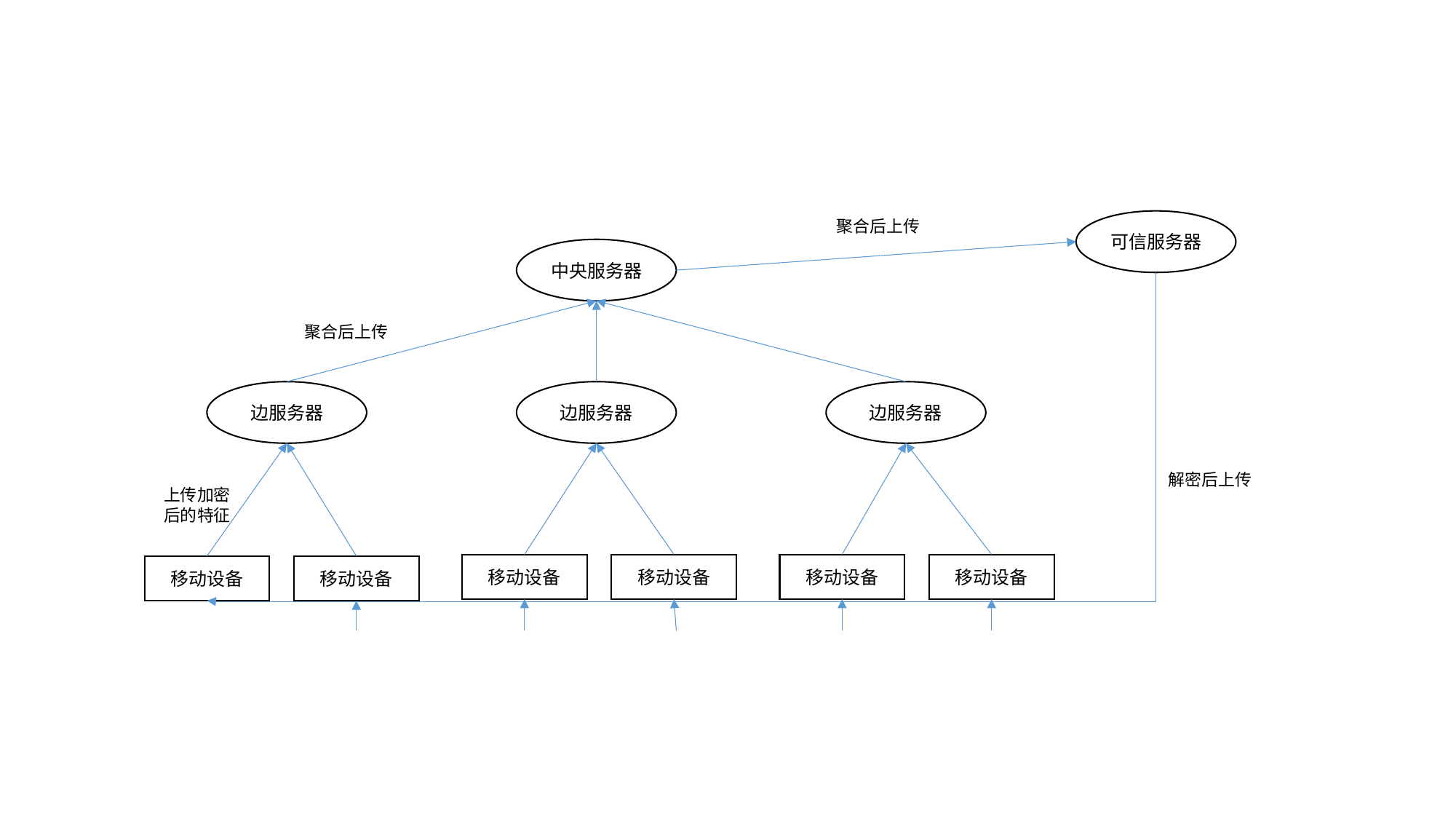

聚合后上传
可信服务器
中央服务器
聚合后上传
边服务器
边服务器
边服务器
解密后上传
上传加密后的特征
移动设备
移动设备
移动设备
移动设备
移动设备
移动设备